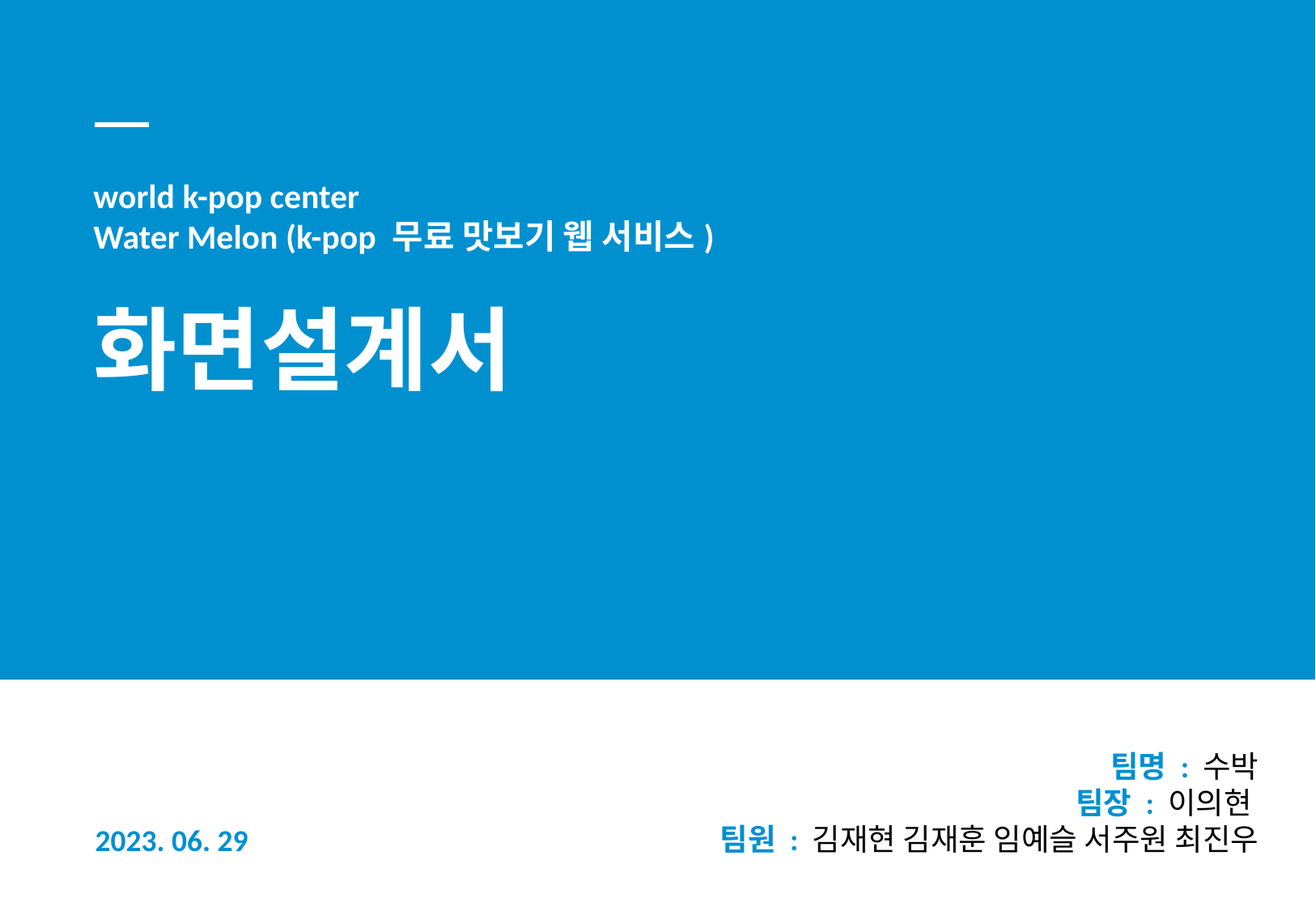

world k-pop center
Water Melon (k-pop 무료 맛보기 웹 서비스)

화면설계서
팀명 : 수박
팀장 : 이의현
팀원 : 김재현 김재훈 임예슬 서주원 최진우
2023. 06. 29